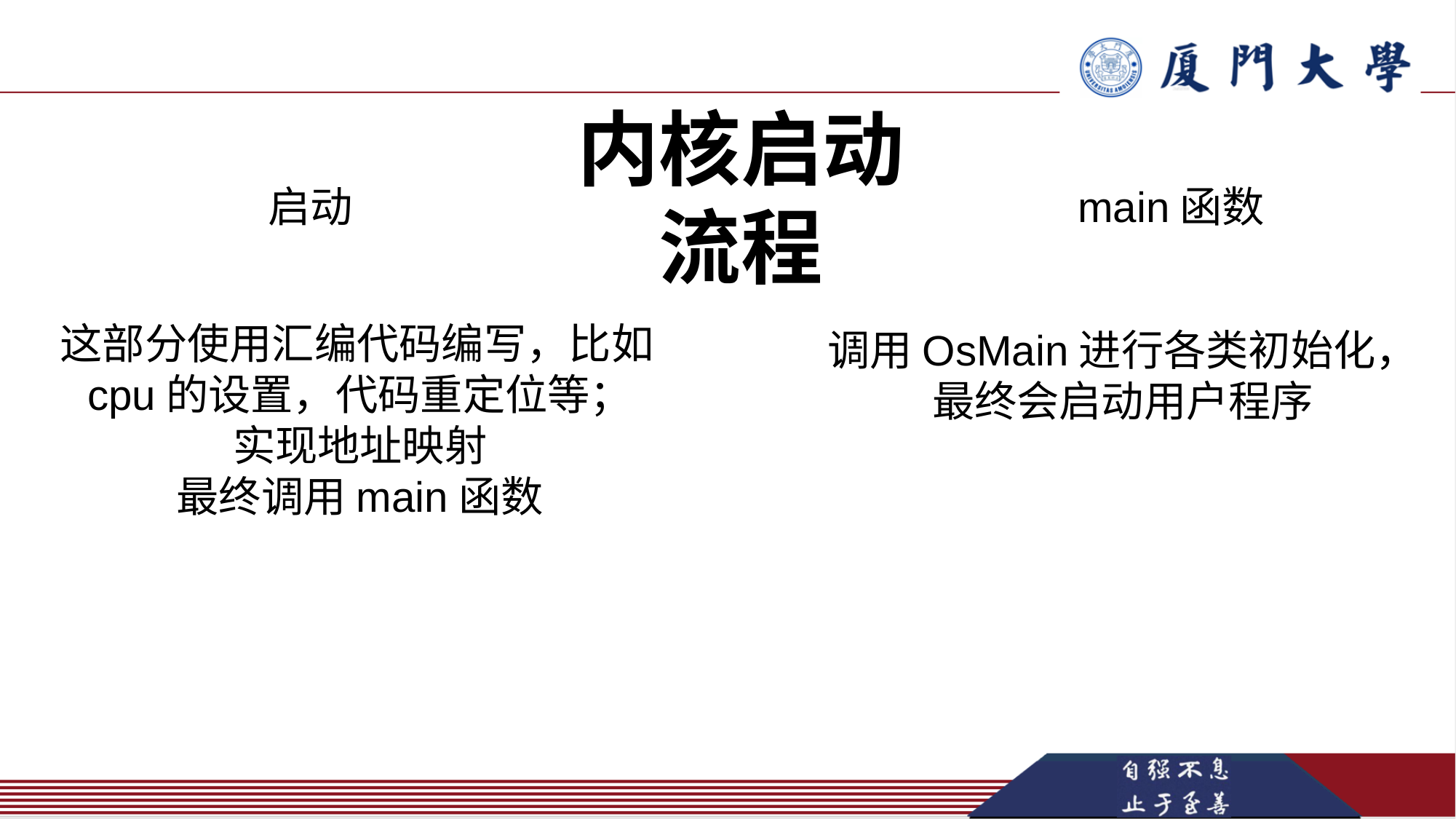

内核启动
流程
启动
main函数
这部分使用汇编代码编写，比如cpu的设置，代码重定位等；
实现地址映射
最终调用main函数
调用OsMain进行各类初始化，最终会启动用户程序